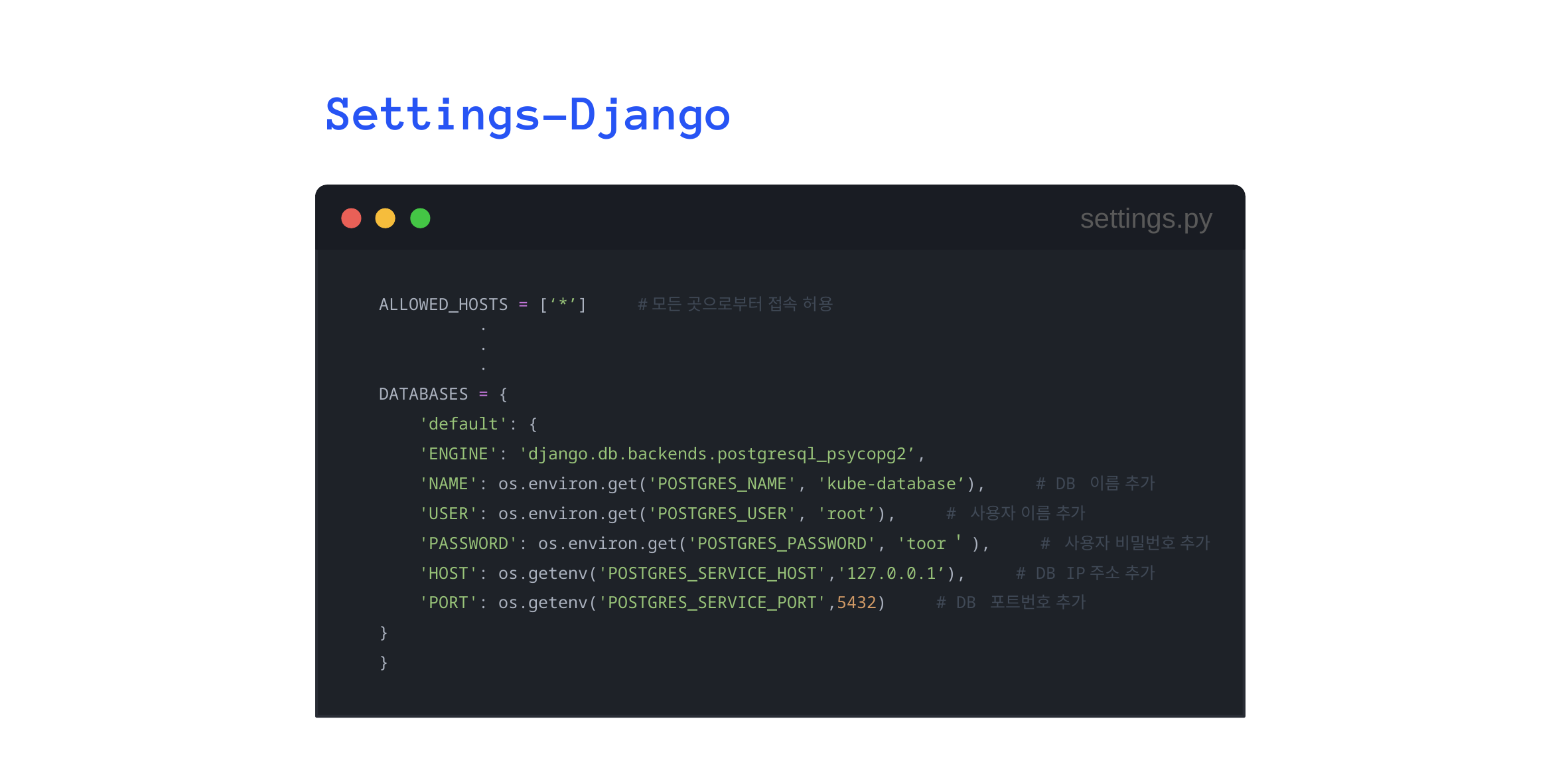

Settings-Django

settings.py
ALLOWED_HOSTS = [‘*’]     #모든 곳으로부터 접속 허용
	.
	.
	.
DATABASES = {
    'default': {
    'ENGINE': 'django.db.backends.postgresql_psycopg2’,
    'NAME': os.environ.get('POSTGRES_NAME', 'kube-database’),     # DB 이름 추가
    'USER': os.environ.get('POSTGRES_USER', 'root’),     # 사용자 이름 추가
    'PASSWORD': os.environ.get('POSTGRES_PASSWORD', 'toor＇),     # 사용자 비밀번호 추가
    'HOST': os.getenv('POSTGRES_SERVICE_HOST','127.0.0.1’),     # DB IP주소 추가
    'PORT': os.getenv('POSTGRES_SERVICE_PORT',5432)     # DB 포트번호 추가
}
}